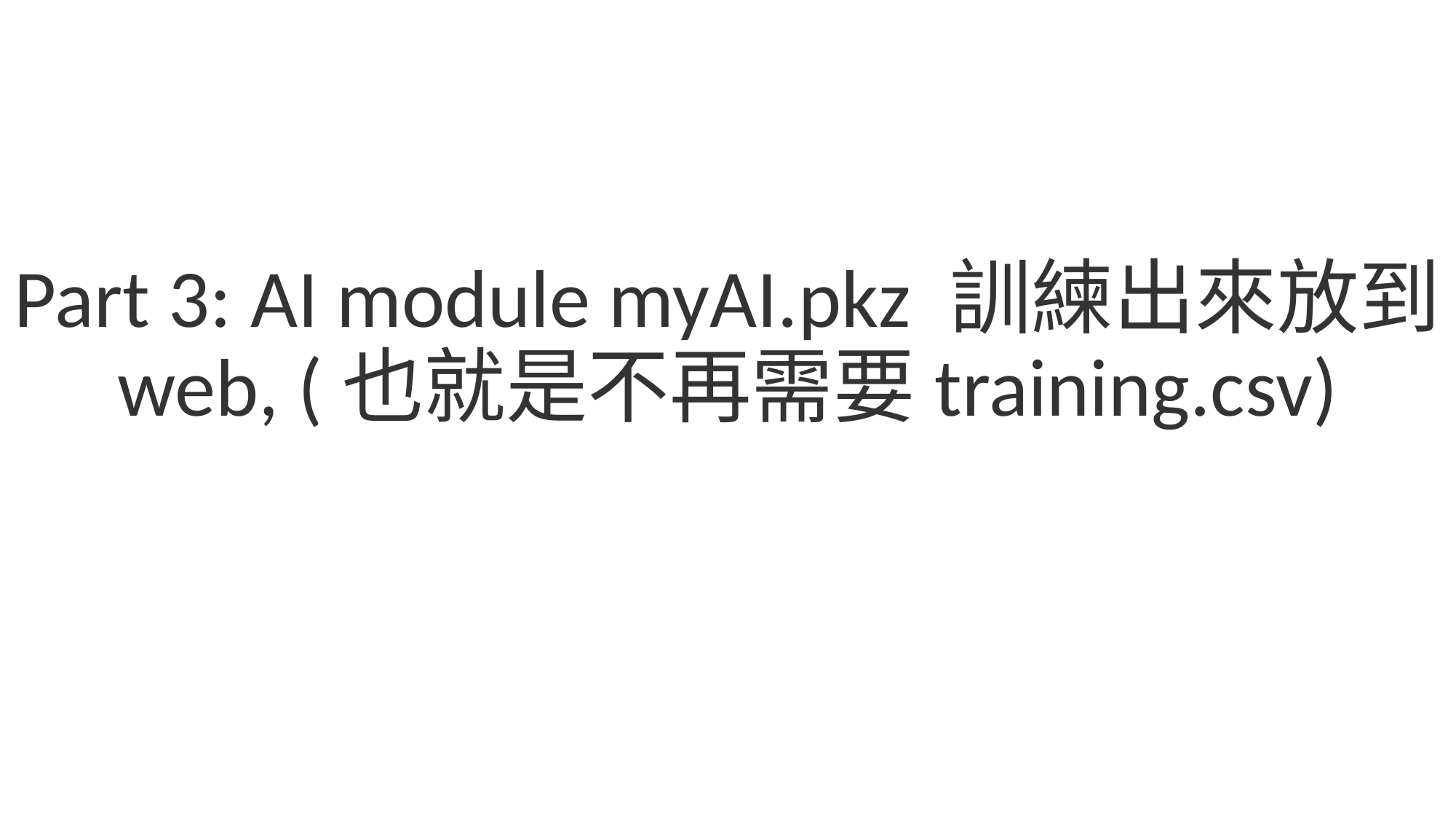

# Part 3: AI module myAI.pkz 訓練出來放到 web, (也就是不再需要training.csv)